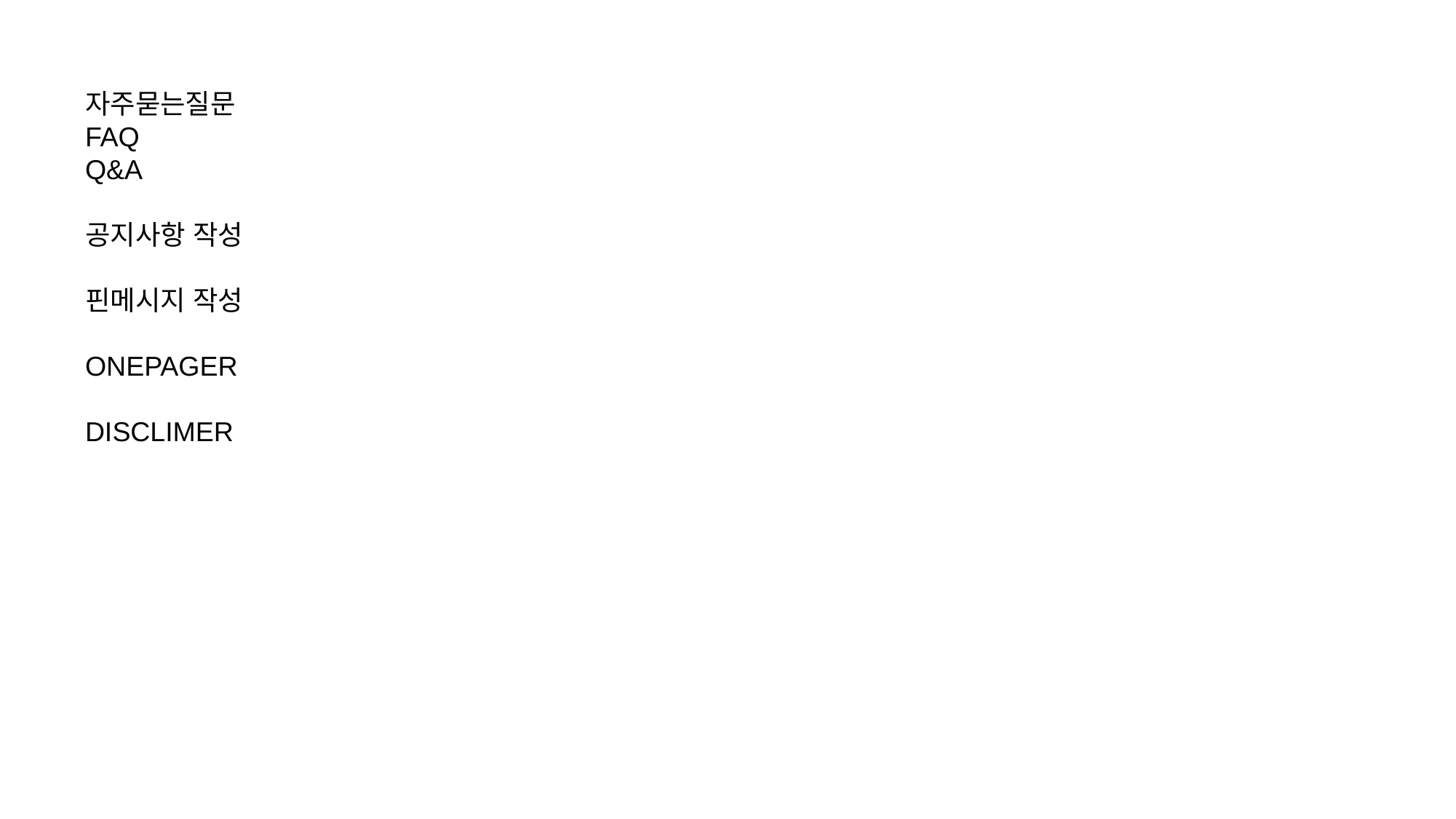

자주묻는질문
FAQ
Q&A

공지사항 작성
핀메시지 작성
ONEPAGER

DISCLIMER